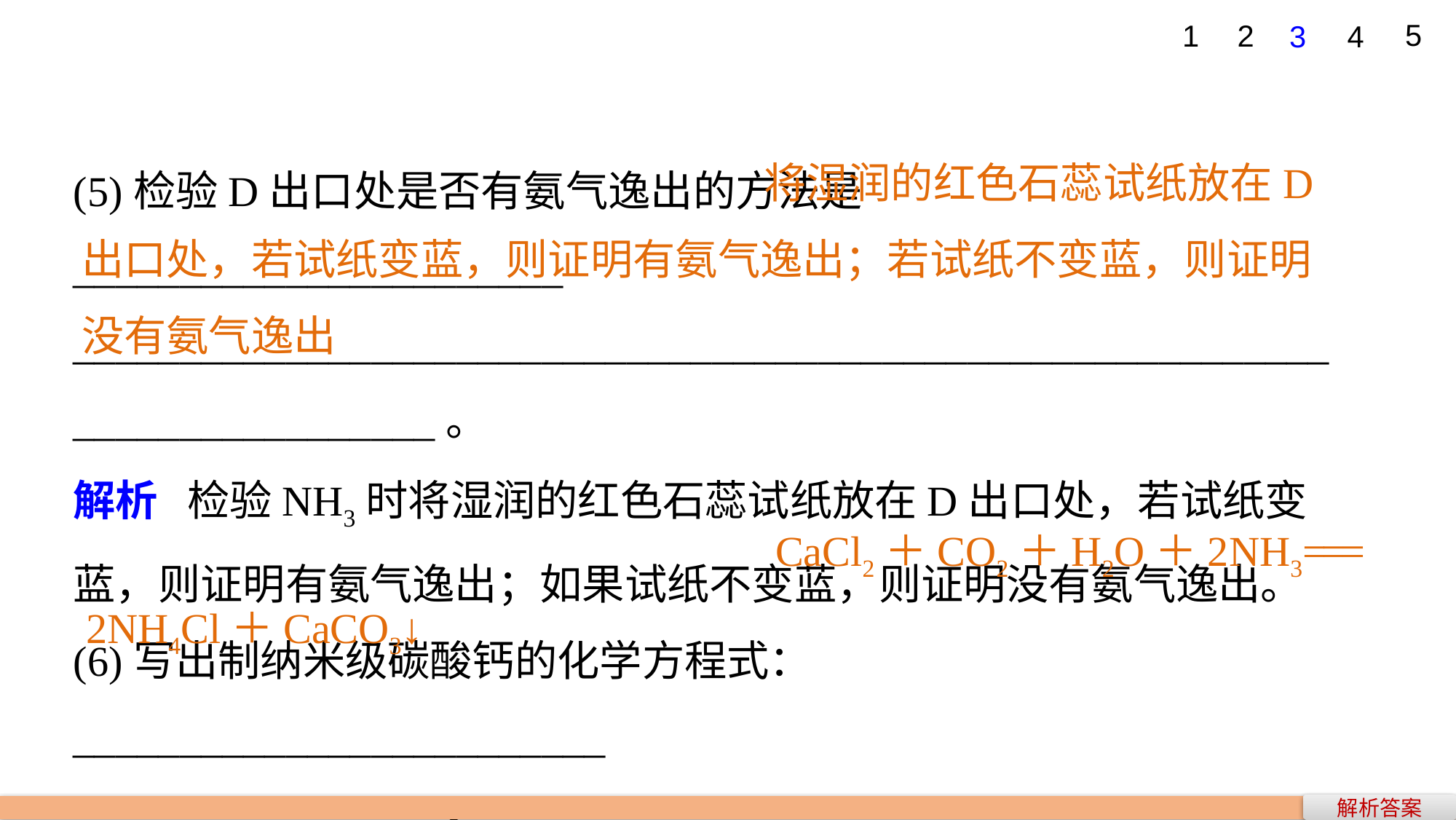

5
1
2
3
4
                                                                       将湿润的红色石蕊试纸放在D出口处，若试纸变蓝，则证明有氨气逸出；若试纸不变蓝，则证明没有氨气逸出
(5)检验D出口处是否有氨气逸出的方法是_______________________
____________________________________________________________________________。
解析   检验NH3时将湿润的红色石蕊试纸放在D出口处，若试纸变蓝，则证明有氨气逸出；如果试纸不变蓝，则证明没有氨气逸出。
(6)写出制纳米级碳酸钙的化学方程式：_________________________
_________________。
CaCl2＋CO2＋H2O＋2NH3===
2NH4Cl＋CaCO3↓
解析答案